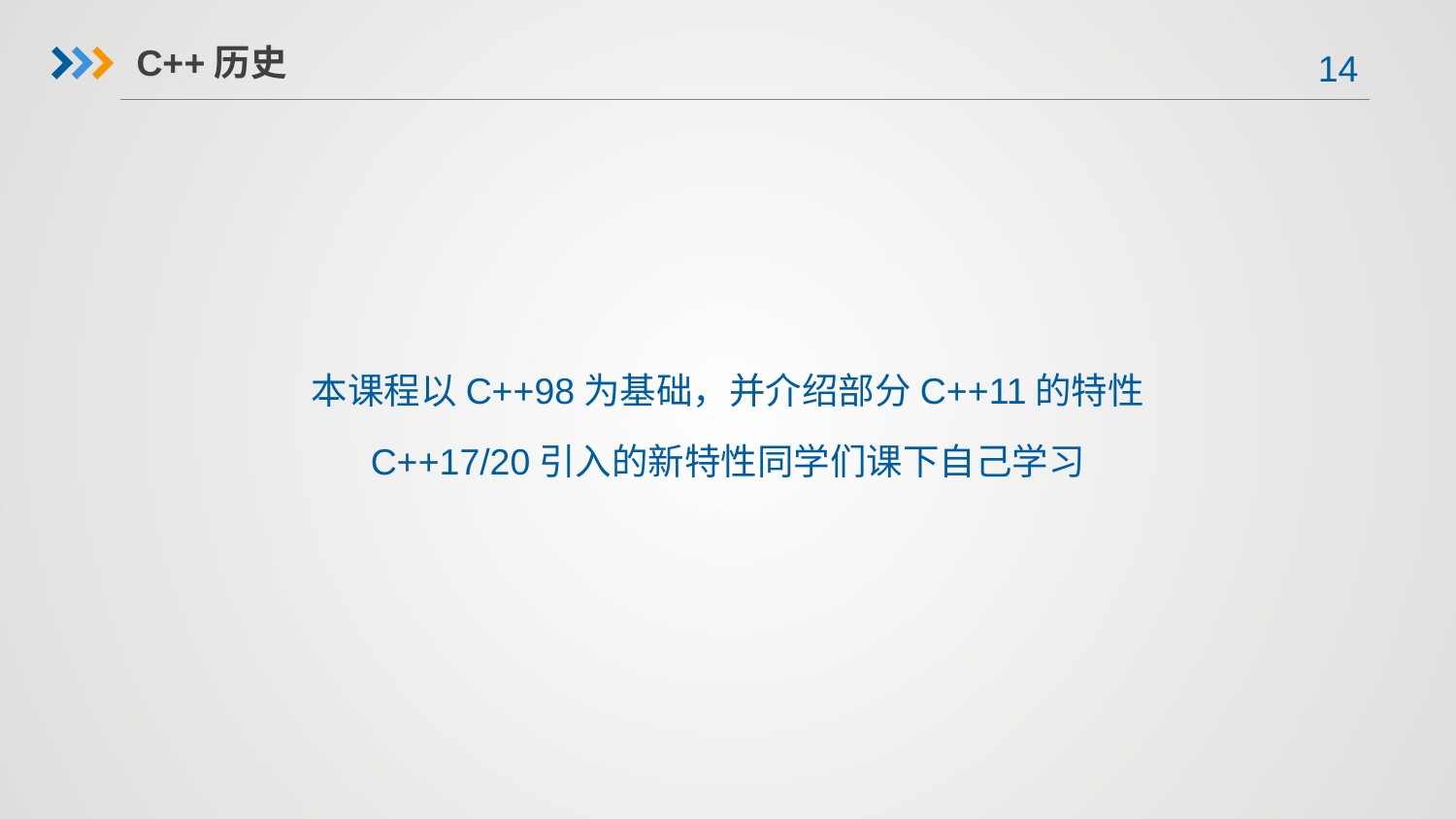

C++历史
本课程以C++98为基础，并介绍部分C++11的特性
C++17/20引入的新特性同学们课下自己学习